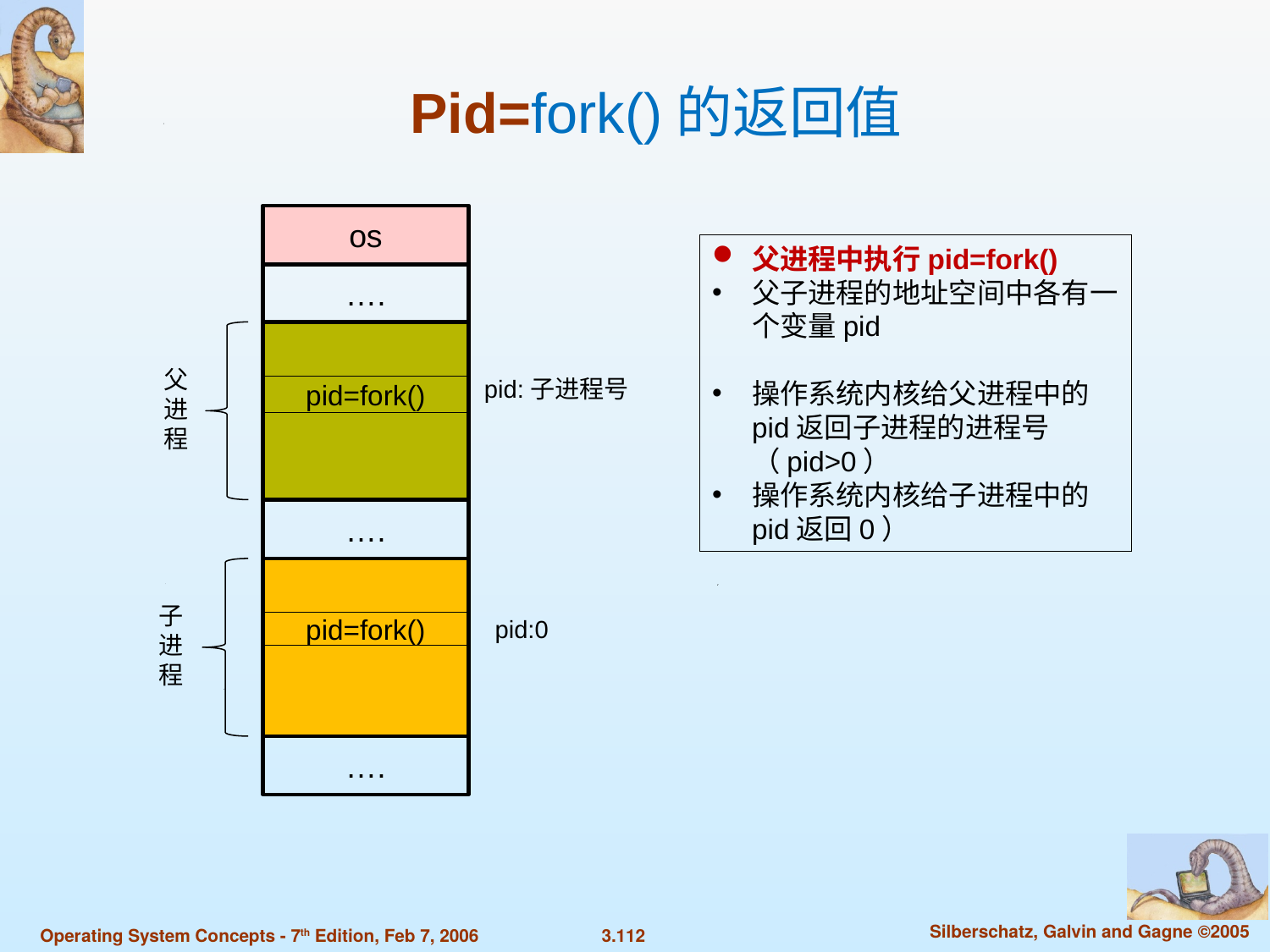

# Pid=fork()的返回值
os
父进程中执行pid=fork()
父子进程的地址空间中各有一个变量pid

操作系统内核给父进程中的pid返回子进程的进程号（pid>0）
操作系统内核给子进程中的pid返回0）
….

父进程
pid:子进程号
pid=fork()
….

子进程
pid:0
pid=fork()
….